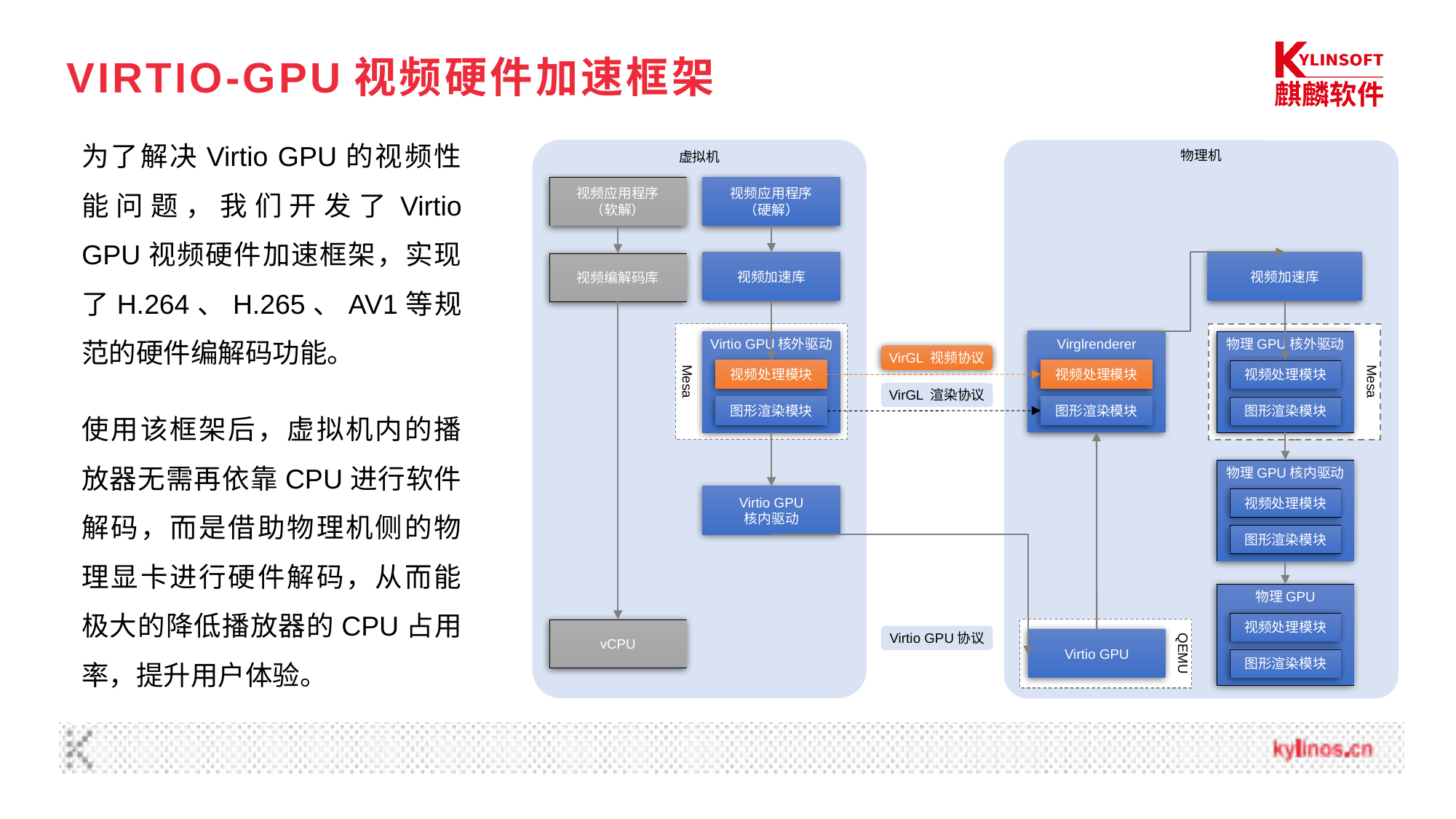

VIRTIO-GPU视频硬件加速框架
为了解决Virtio GPU的视频性能问题，我们开发了Virtio GPU视频硬件加速框架，实现了H.264、H.265、AV1等规范的硬件编解码功能。
使用该框架后，虚拟机内的播放器无需再依靠CPU进行软件解码，而是借助物理机侧的物理显卡进行硬件解码，从而能极大的降低播放器的CPU占用率，提升用户体验。

虚拟机
物理机
视频应用程序
（软解）
视频应用程序
（硬解）
视频加速库
视频加速库
视频编解码库
Mesa
Virtio GPU核外驱动
视频处理模块
图形渲染模块
Mesa
物理GPU核外驱动
视频处理模块
图形渲染模块
Virglrenderer
视频处理模块
图形渲染模块
VirGL 视频协议
VirGL 渲染协议
物理GPU核内驱动
视频处理模块
图形渲染模块
Virtio GPU
核内驱动
物理GPU
视频处理模块
图形渲染模块
QEMU
Virtio GPU
vCPU
Virtio GPU协议